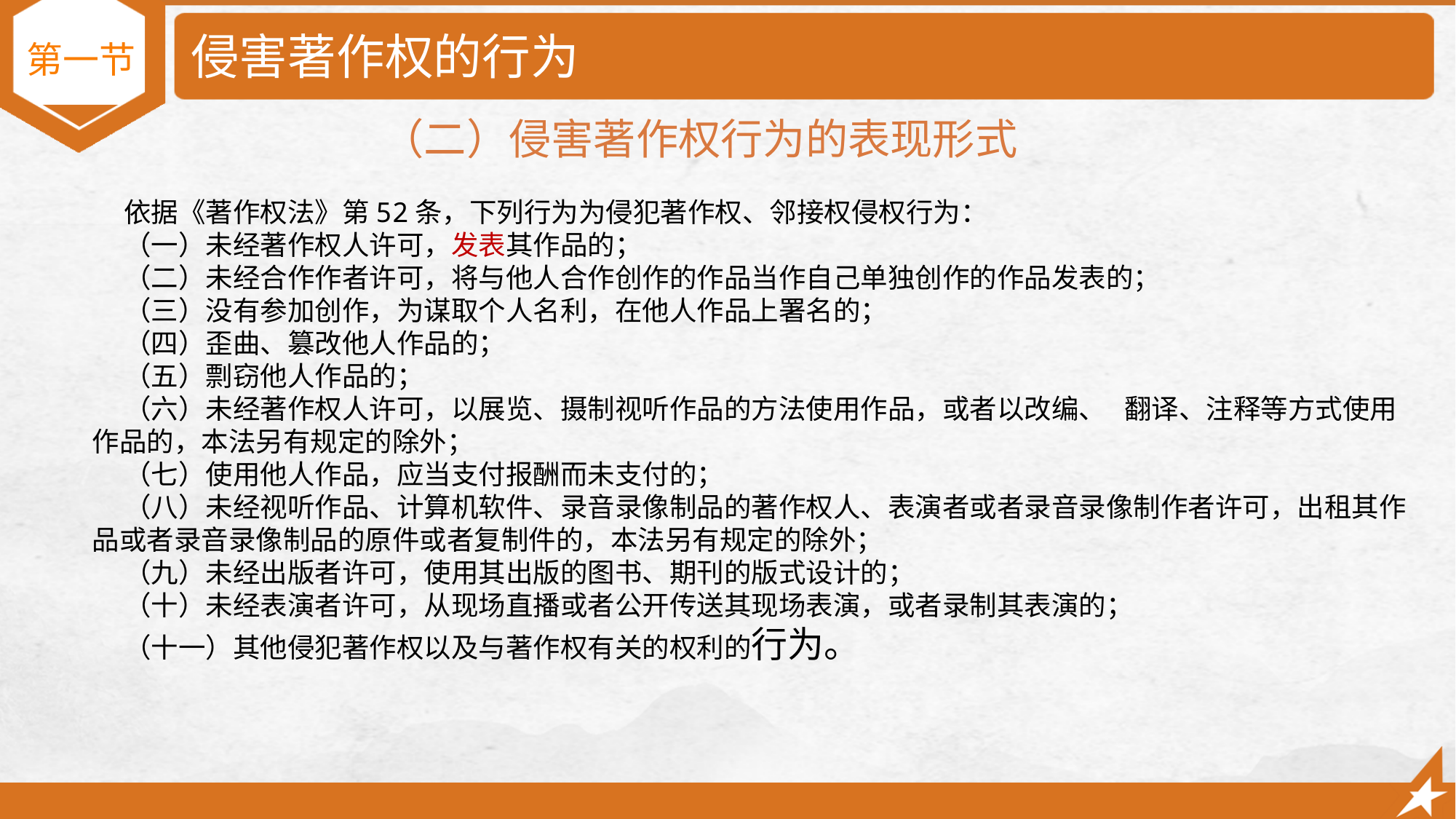

# 侵害著作权的行为
第一节
（二）侵害著作权行为的表现形式
    依据《著作权法》第52条，下列行为为侵犯著作权、邻接权侵权行为：
    （一）未经著作权人许可，发表其作品的；
    （二）未经合作作者许可，将与他人合作创作的作品当作自己单独创作的作品发表的；
    （三）没有参加创作，为谋取个人名利，在他人作品上署名的；
    （四）歪曲、篡改他人作品的；
    （五）剽窃他人作品的；
    （六）未经著作权人许可，以展览、摄制视听作品的方法使用作品，或者以改编、   翻译、注释等方式使用作品的，本法另有规定的除外；
    （七）使用他人作品，应当支付报酬而未支付的；
    （八）未经视听作品、计算机软件、录音录像制品的著作权人、表演者或者录音录像制作者许可，出租其作品或者录音录像制品的原件或者复制件的，本法另有规定的除外；
    （九）未经出版者许可，使用其出版的图书、期刊的版式设计的；
    （十）未经表演者许可，从现场直播或者公开传送其现场表演，或者录制其表演的；
    （十一）其他侵犯著作权以及与著作权有关的权利的行为。